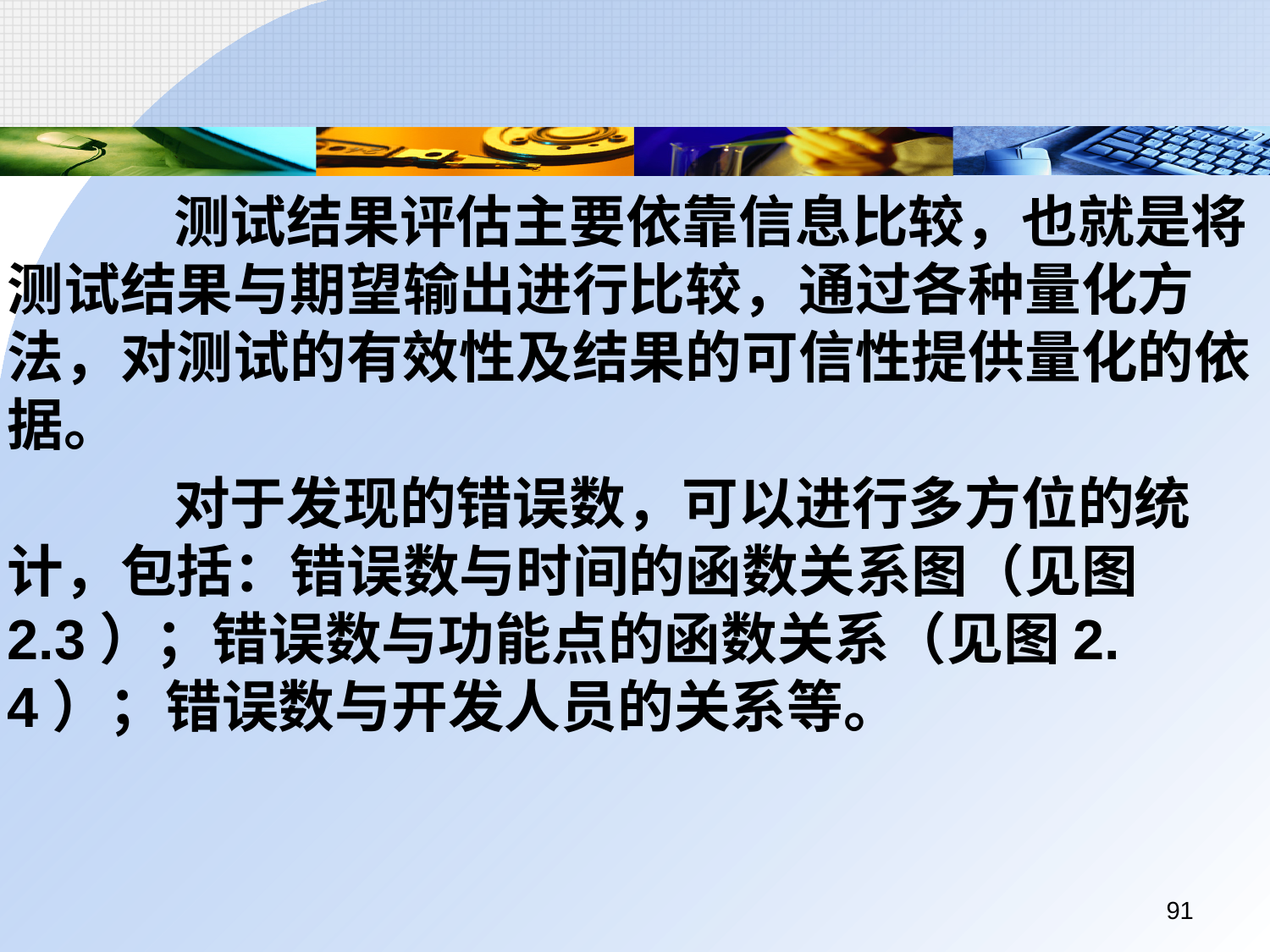

测试结果评估主要依靠信息比较，也就是将测试结果与期望输出进行比较，通过各种量化方法，对测试的有效性及结果的可信性提供量化的依据。
		  对于发现的错误数，可以进行多方位的统计，包括：错误数与时间的函数关系图（见图2.3）；错误数与功能点的函数关系（见图2.4）；错误数与开发人员的关系等。

91